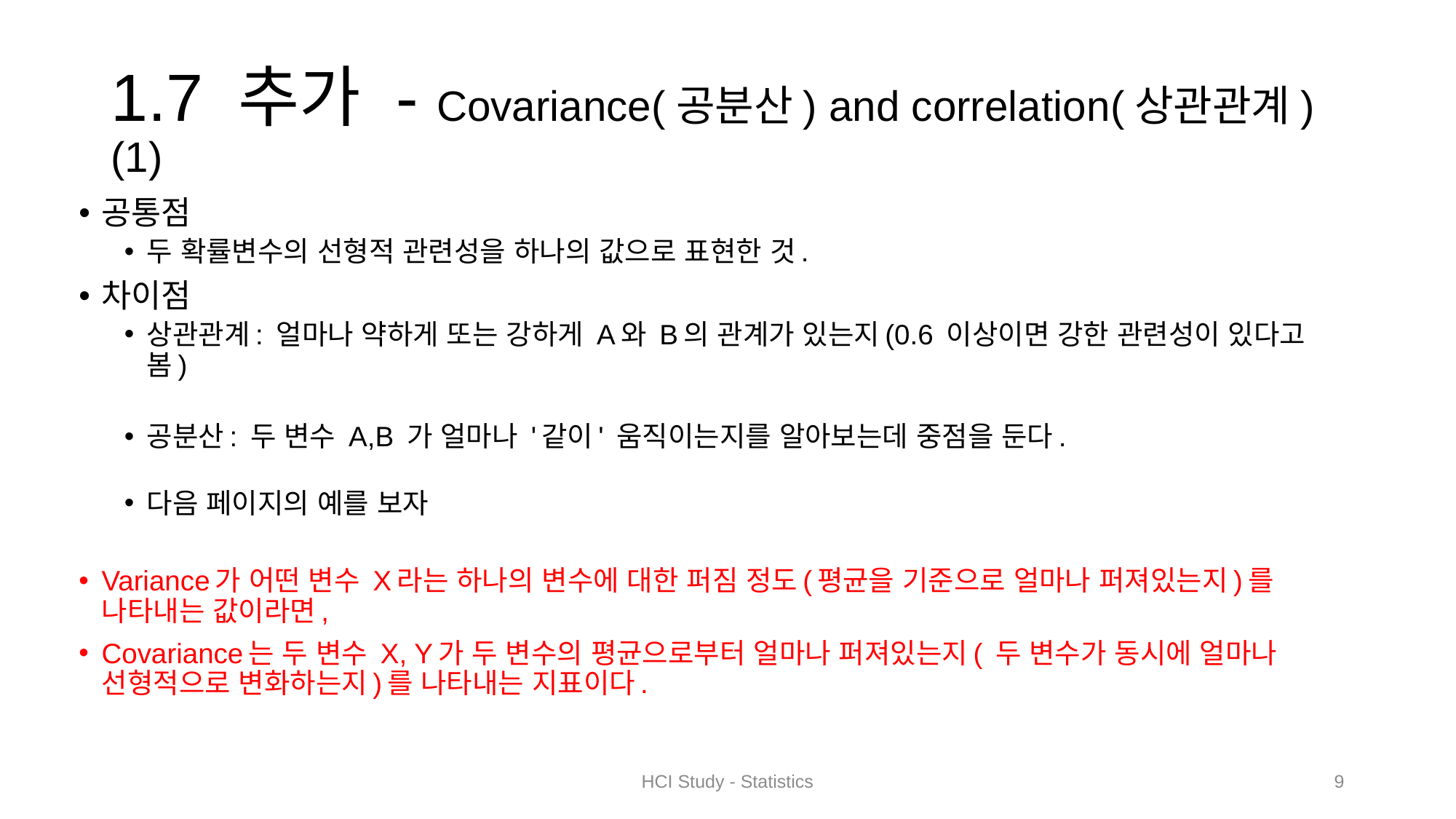

# 1.7 추가 - Covariance(공분산) and correlation(상관관계)(1)
공통점
두 확률변수의 선형적 관련성을 하나의 값으로 표현한 것.
차이점
상관관계: 얼마나 약하게 또는 강하게 A와 B의 관계가 있는지(0.6 이상이면 강한 관련성이 있다고 봄)

공분산: 두 변수 A,B 가 얼마나 '같이' 움직이는지를 알아보는데 중점을 둔다.
다음 페이지의 예를 보자

Variance가 어떤 변수 X라는 하나의 변수에 대한 퍼짐 정도(평균을 기준으로 얼마나 퍼져있는지)를 나타내는 값이라면,
Covariance는 두 변수 X, Y가 두 변수의 평균으로부터 얼마나 퍼져있는지( 두 변수가 동시에 얼마나 선형적으로 변화하는지)를 나타내는 지표이다.
HCI Study - Statistics
9